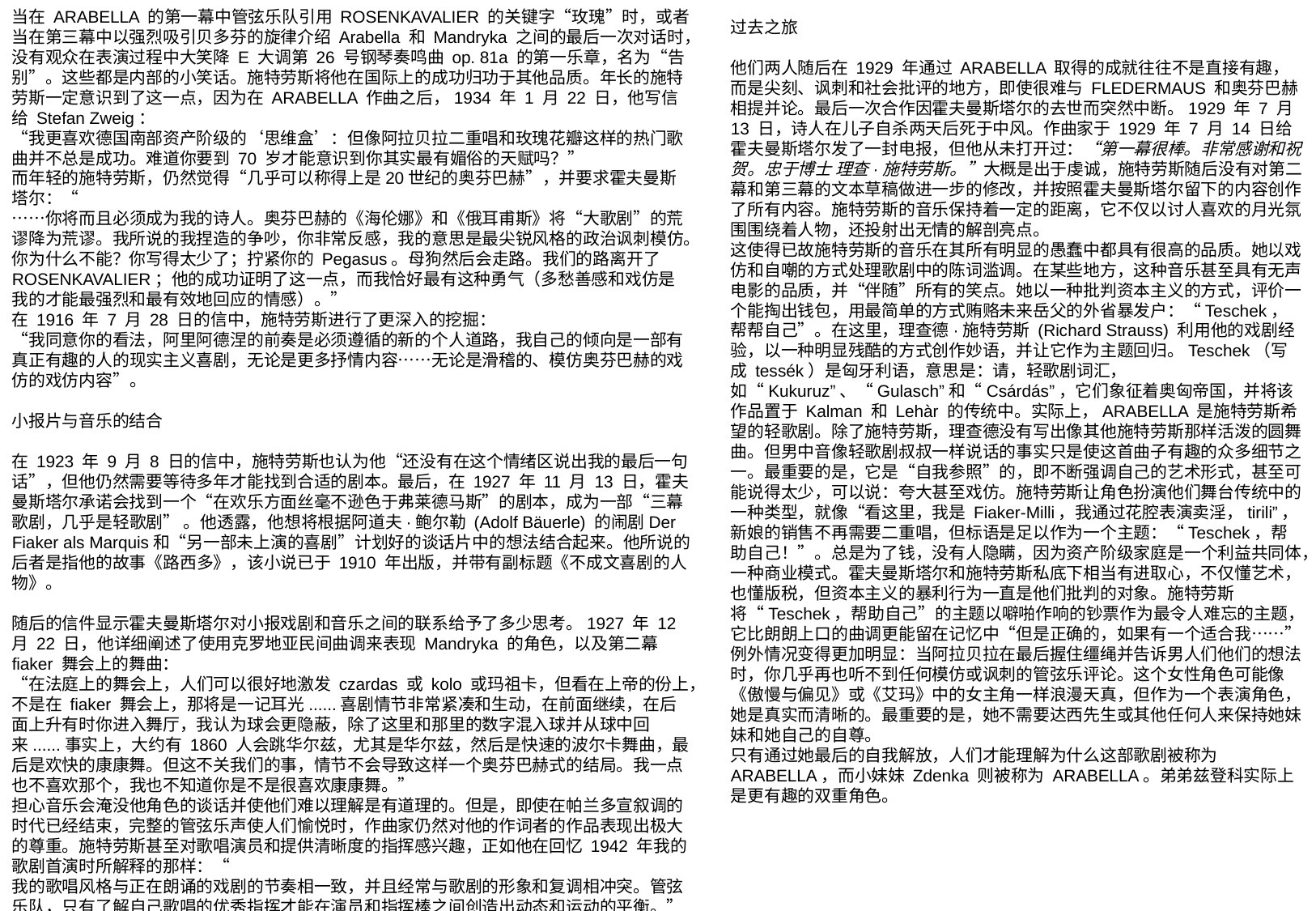

当在 ARABELLA 的第一幕中管弦乐队引用 ROSENKAVALIER 的关键字“玫瑰”时，或者当在第三幕中以强烈吸引贝多芬的旋律介绍 Arabella 和 Mandryka 之间的最后一次对话时，没有观众在表演过程中大笑降 E 大调第 26 号钢琴奏鸣曲 op. 81a 的第一乐章，名为“告别”。这些都是内部的小笑话。施特劳斯将他在国际上的成功归功于其他品质。年长的施特劳斯一定意识到了这一点，因为在 ARABELLA 作曲之后，1934 年 1 月 22 日，他写信给 Stefan Zweig： 
“我更喜欢德国南部资产阶级的‘思维盒’：但像阿拉贝拉二重唱和玫瑰花瓣这样的热门歌曲并不总是成功。难道你要到 70 岁才能意识到你其实最有媚俗的天赋吗？”
而年轻的施特劳斯，仍然觉得“几乎可以称得上是20世纪的奥芬巴赫”，并要求霍夫曼斯塔尔：“
……你将而且必须成为我的诗人。奥芬巴赫的《海伦娜》和《俄耳甫斯》将“大歌剧”的荒谬降为荒谬。我所说的我捏造的争吵，你非常反感，我的意思是最尖锐风格的政治讽刺模仿。你为什么不能？你写得太少了；拧紧你的 Pegasus。母狗然后会走路。我们的路离开了 ROSENKAVALIER；他的成功证明了这一点，而我恰好最有这种勇气（多愁善感和戏仿是我的才能最强烈和最有效地回应的情感）。”
在 1916 年 7 月 28 日的信中，施特劳斯进行了更深入的挖掘：
“我同意你的看法，阿里阿德涅的前奏是必须遵循的新的个人道路，我自己的倾向是一部有真正有趣的人的现实主义喜剧，无论是更多抒情内容……无论是滑稽的、模仿奥芬巴赫的戏仿的戏仿内容”。

小报片与音乐的结合

在 1923 年 9 月 8 日的信中，施特劳斯也认为他“还没有在这个情绪区说出我的最后一句话”，但他仍然需要等待多年才能找到合适的剧本。最后，在 1927 年 11 月 13 日，霍夫曼斯塔尔承诺会找到一个“在欢乐方面丝毫不逊色于弗莱德马斯”的剧本，成为一部“三幕歌剧，几乎是轻歌剧” 。他透露，他想将根据阿道夫·鲍尔勒 (Adolf Bäuerle) 的闹剧Der Fiaker als Marquis和“另一部未上演的喜剧”计划好的谈话片中的想法结合起来。他所说的后者是指他的故事《路西多》，该小说已于 1910 年出版，并带有副标题《不成文喜剧的人物》。

随后的信件显示霍夫曼斯塔尔对小报戏剧和音乐之间的联系给予了多少思考。1927 年 12 月 22 日，他详细阐述了使用克罗地亚民间曲调来表现 Mandryka 的角色，以及第二幕 fiaker 舞会上的舞曲：
“在法庭上的舞会上，人们可以很好地激发 czardas 或 kolo 或玛祖卡，但看在上帝的份上，不是在 fiaker 舞会上，那将是一记耳光......喜剧情节非常紧凑和生动，在前面继续，在后面上升有时你进入舞厅，我认为球会更隐蔽，除了这里和那里的数字混入球并从球中回来......事实上，大约有 1860 人会跳华尔兹，尤其是华尔兹，然后是快速的波尔卡舞曲，最后是欢快的康康舞。但这不关我们的事，情节不会导致这样一个奥芬巴赫式的结局。我一点也不喜欢那个，我也不知道你是不是很喜欢康康舞。”
担心音乐会淹没他角色的谈话并使他们难以理解是有道理的。但是，即使在帕兰多宣叙调的时代已经结束，完整的管弦乐声使人们愉悦时，作曲家仍然对他的作词者的作品表现出极大的尊重。施特劳斯甚至对歌唱演员和提供清晰度的指挥感兴趣，正如他在回忆 1942 年我的歌剧首演时所解释的那样：“ 
我的歌唱风格与正在朗诵的戏剧的节奏相一致，并且经常与歌剧的形象和复调相冲突。管弦乐队，只有了解自己歌唱的优秀指挥才能在演员和指挥棒之间创造出动态和运动的平衡。”

过去之旅

他们两人随后在 1929 年通过 ARABELLA 取得的成就往往不是直接有趣，而是尖刻、讽刺和社会批评的地方，即使很难与 FLEDERMAUS 和奥芬巴赫相提并论。最后一次合作因霍夫曼斯塔尔的去世而突然中断。1929 年 7 月 13 日，诗人在儿子自杀两天后死于中风。作曲家于 1929 年 7 月 14 日给霍夫曼斯塔尔发了一封电报，但他从未打开过：“第一幕很棒。非常感谢和祝贺。忠于博士 理查·施特劳斯。”大概是出于虔诚，施特劳斯随后没有对第二幕和第三幕的文本草稿做进一步的修改，并按照霍夫曼斯塔尔留下的内容创作了所有内容。施特劳斯的音乐保持着一定的距离，它不仅以讨人喜欢的月光氛围围绕着人物，还投射出无情的解剖亮点。
这使得已故施特劳斯的音乐在其所有明显的愚蠢中都具有很高的品质。她以戏仿和自嘲的方式处理歌剧中的陈词滥调。在某些地方，这种音乐甚至具有无声电影的品质，并“伴随”所有的笑点。她以一种批判资本主义的方式，评价一个能掏出钱包，用最简单的方式贿赂未来岳父的外省暴发户：“Teschek，帮帮自己”。在这里，理查德·施特劳斯 (Richard Strauss) 利用他的戏剧经验，以一种明显残酷的方式创作妙语，并让它作为主题回归。Teschek（写成 tessék）是匈牙利语，意思是：请，轻歌剧词汇，如“Kukuruz”、“Gulasch”和“Csárdás”，它们象征着奥匈帝国，并将该作品置于 Kalman 和 Lehàr 的传统中。实际上，ARABELLA 是施特劳斯希望的轻歌剧。除了施特劳斯，理查德没有写出像其他施特劳斯那样活泼的圆舞曲。但男中音像轻歌剧叔叔一样说话的事实只是使这首曲子有趣的众多细节之一。最重要的是，它是“自我参照”的，即不断强调自己的艺术形式，甚至可能说得太少，可以说：夸大甚至戏仿。施特劳斯让角色扮演他们舞台传统中的一种类型，就像“看这里，我是 Fiaker-Milli，我通过花腔表演卖淫，tirili”，新娘的销售不再需要二重唱，但标语是足以作为一个主题：“Teschek，帮助自己！”。总是为了钱，没有人隐瞒，因为资产阶级家庭是一个利益共同体，一种商业模式。霍夫曼斯塔尔和施特劳斯私底下相当有进取心，不仅懂艺术，也懂版税，但资本主义的暴利行为一直是他们批判的对象。施特劳斯将“Teschek，帮助自己”的主题以噼啪作响的钞票作为最令人难忘的主题，它比朗朗上口的曲调更能留在记忆中“但是正确的，如果有一个适合我……”
例外情况变得更加明显：当阿拉贝拉在最后握住缰绳并告诉男人们他们的想法时，你几乎再也听不到任何模仿或讽刺的管弦乐评论。这个女性角色可能像《傲慢与偏见》或《艾玛》中的女主角一样浪漫天真，但作为一个表演角色，她是真实而清晰的。最重要的是，她不需要达西先生或其他任何人来保持她妹妹和她自己的自尊。 
只有通过她最后的自我解放，人们才能理解为什么这部歌剧被称为 ARABELLA，而小妹妹 Zdenka 则被称为 ARABELLA。弟弟兹登科实际上是更有趣的双重角色。